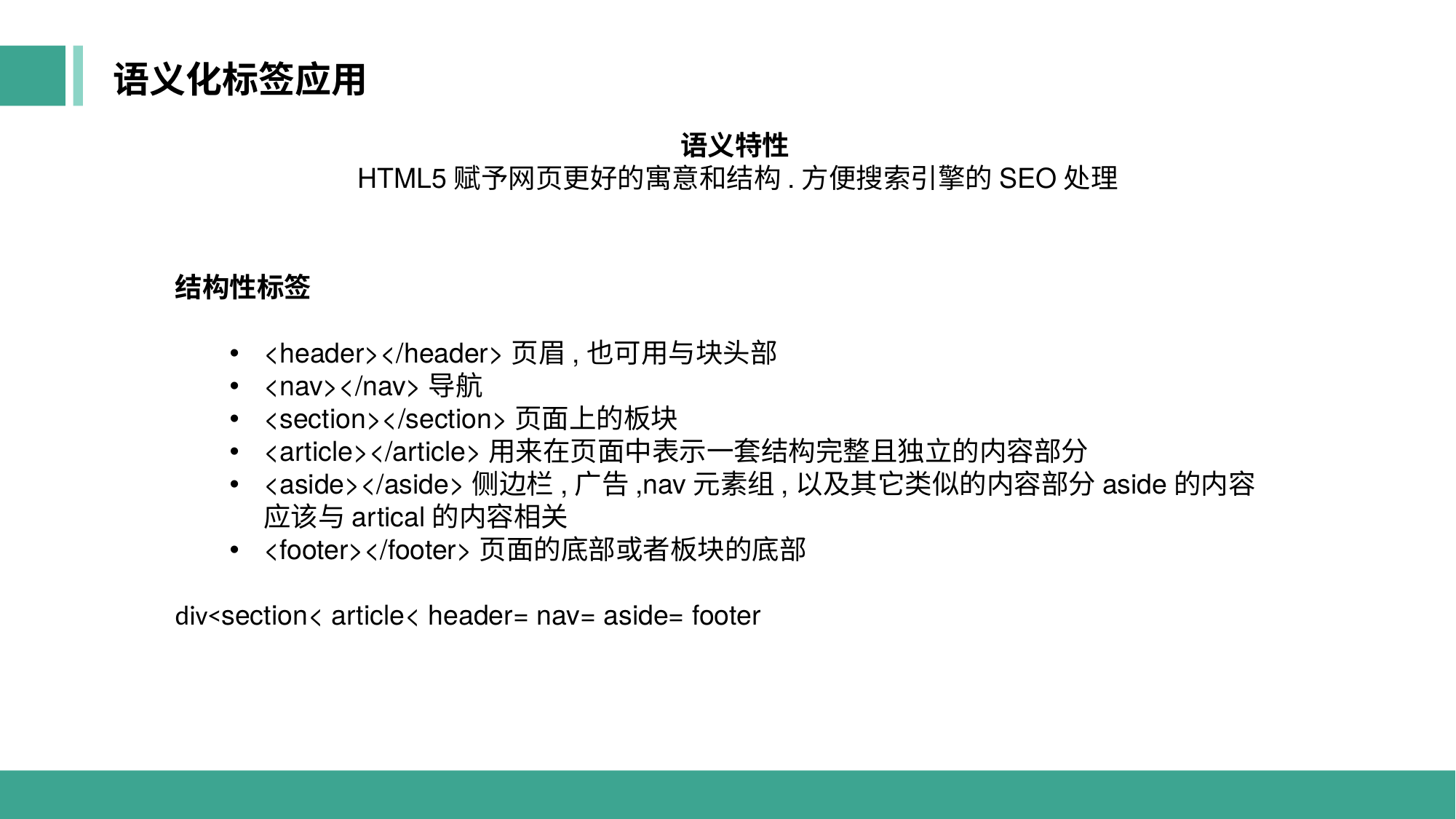

语义化标签应用
语义特性 
HTML5赋予网页更好的寓意和结构.方便搜索引擎的SEO处理
结构性标签
<header></header>页眉,也可用与块头部
<nav></nav>导航
<section></section>页面上的板块
<article></article>用来在页面中表示一套结构完整且独立的内容部分
<aside></aside>侧边栏,广告,nav元素组,以及其它类似的内容部分aside的内容应该与artical的内容相关
<footer></footer>页面的底部或者板块的底部
div<section< article< header= nav= aside= footer